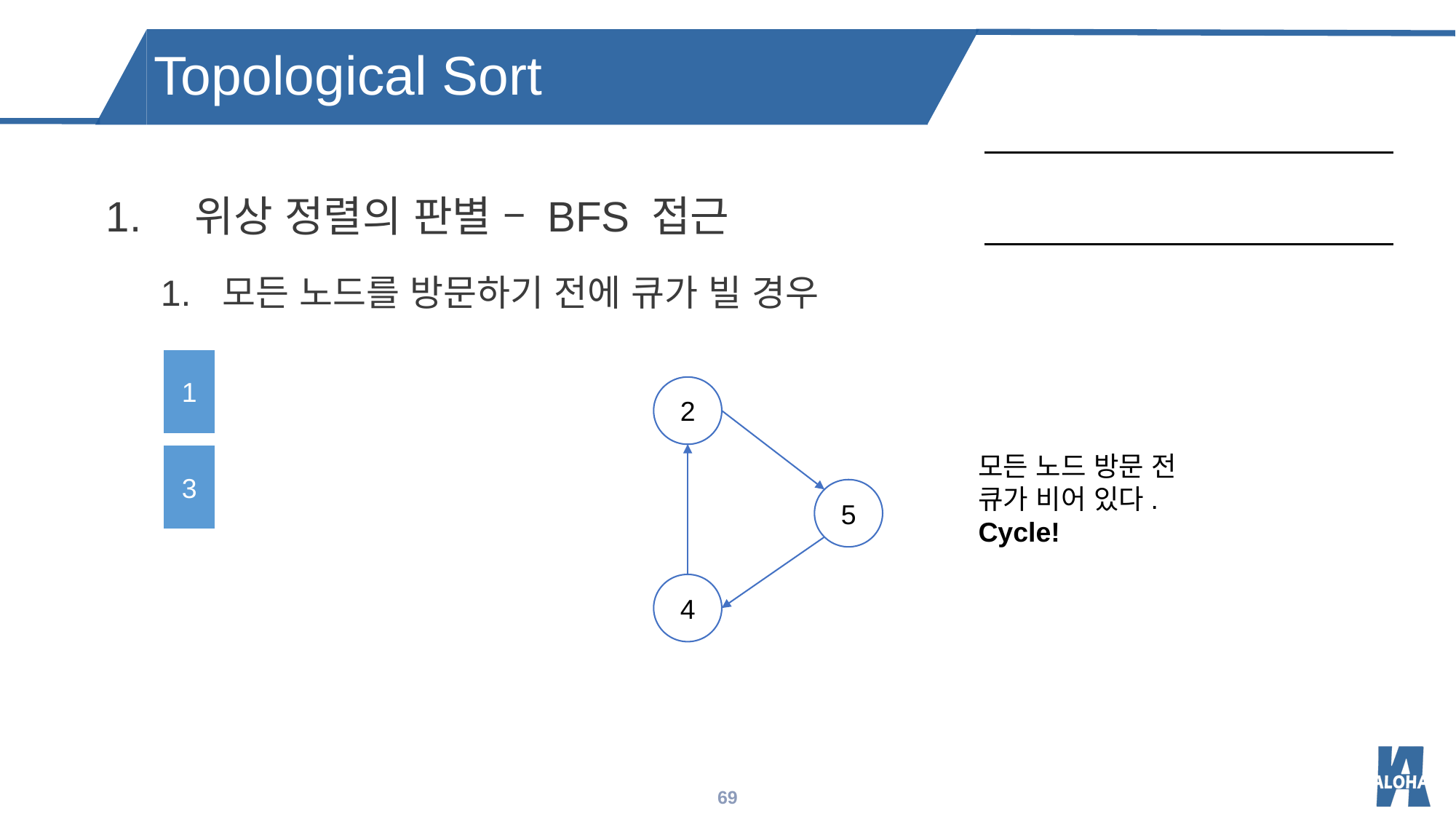

Topological Sort
위상 정렬의 판별 – BFS 접근
모든 노드를 방문하기 전에 큐가 빌 경우
1
2
5
4
3
모든 노드 방문 전
큐가 비어 있다.
Cycle!
69